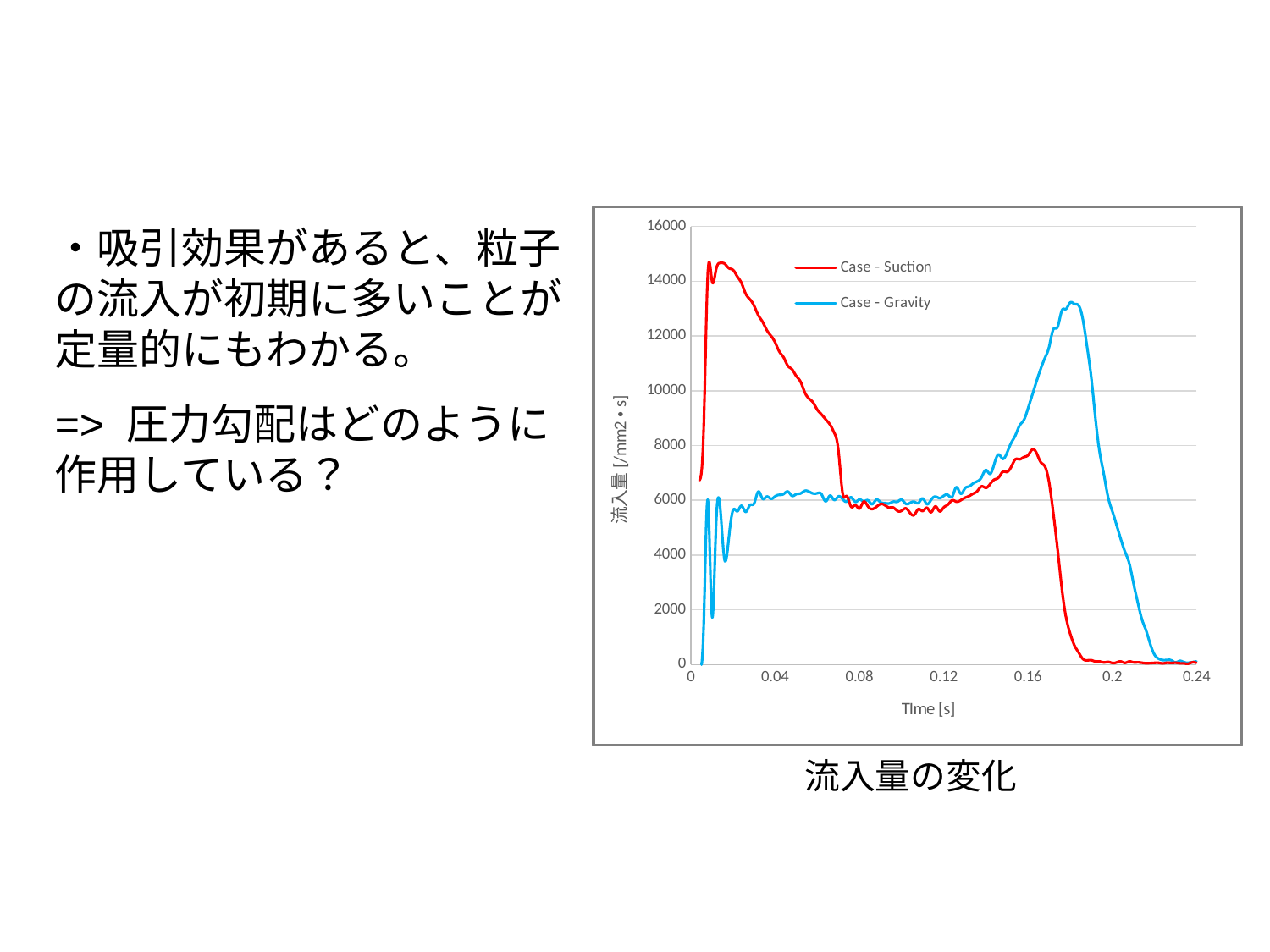

### Chart

| Category | Case - Suction | Case - Gravity |
|---|---|---|
・吸引効果があると、粒子の流入が初期に多いことが定量的にもわかる。
=> 圧力勾配はどのように作用している？
流入量の変化